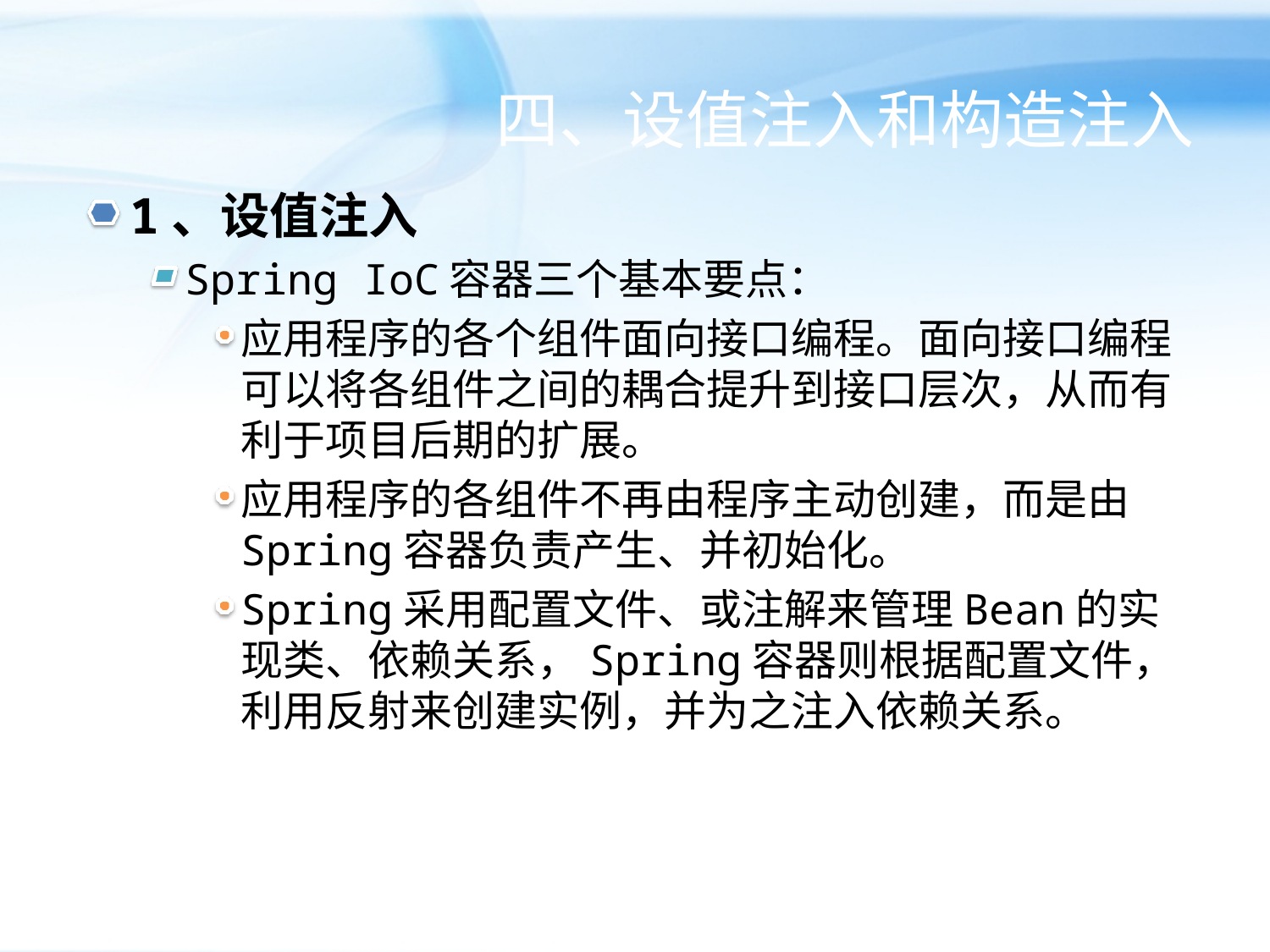

# 四、设值注入和构造注入
1、设值注入
Spring IoC容器三个基本要点：
应用程序的各个组件面向接口编程。面向接口编程可以将各组件之间的耦合提升到接口层次，从而有利于项目后期的扩展。
应用程序的各组件不再由程序主动创建，而是由Spring容器负责产生、并初始化。
Spring采用配置文件、或注解来管理Bean的实现类、依赖关系，Spring容器则根据配置文件，利用反射来创建实例，并为之注入依赖关系。